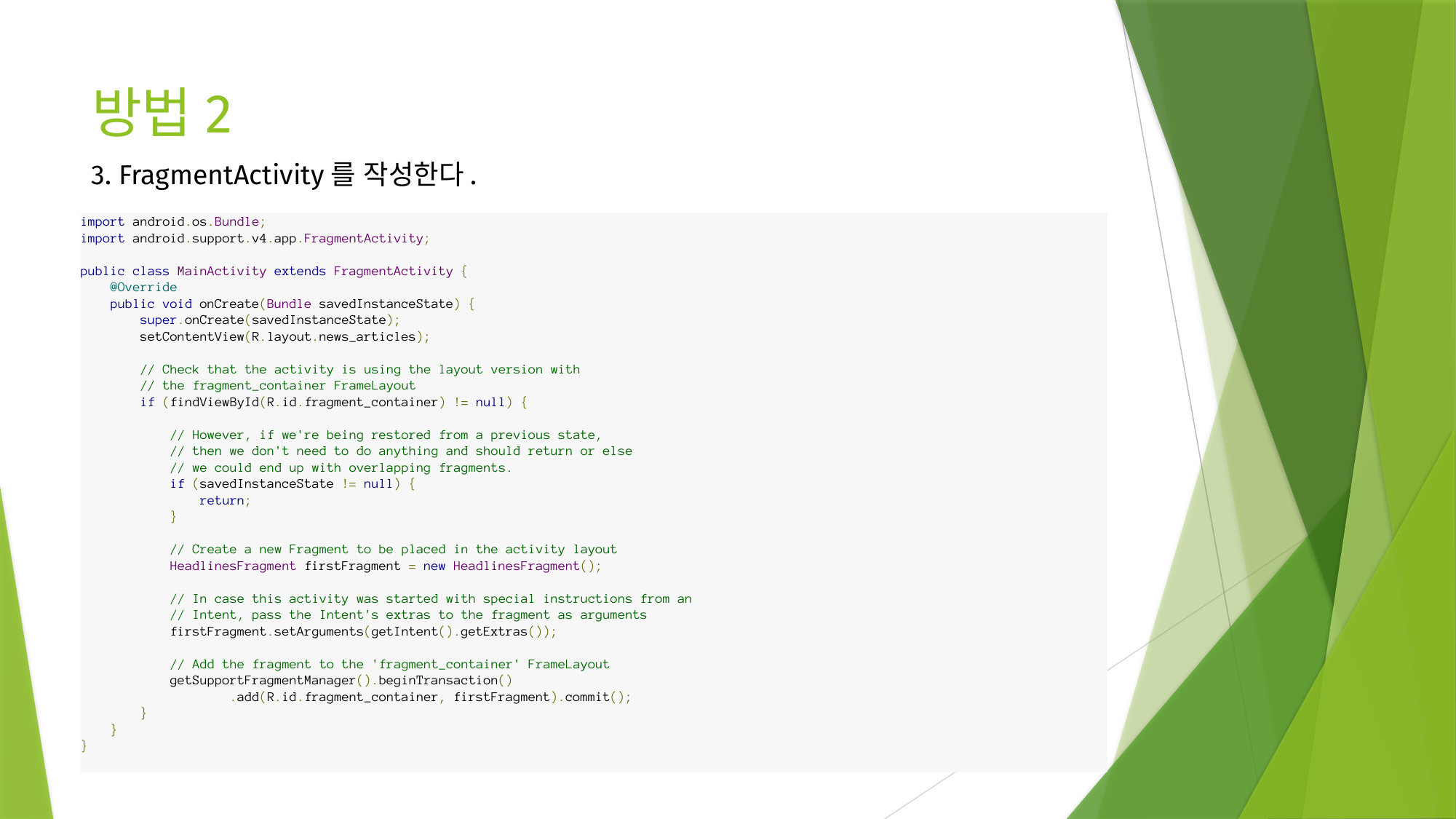

# 방법2
3. FragmentActivity를 작성한다.
import android.os.Bundle;
import android.support.v4.app.FragmentActivity;
public class MainActivity extends FragmentActivity {
    @Override
    public void onCreate(Bundle savedInstanceState) {
        super.onCreate(savedInstanceState);
        setContentView(R.layout.news_articles);
        // Check that the activity is using the layout version with
        // the fragment_container FrameLayout
        if (findViewById(R.id.fragment_container) != null) {
            // However, if we're being restored from a previous state,
            // then we don't need to do anything and should return or else
            // we could end up with overlapping fragments.
            if (savedInstanceState != null) {
                return;
            }
            // Create a new Fragment to be placed in the activity layout
            HeadlinesFragment firstFragment = new HeadlinesFragment();
            // In case this activity was started with special instructions from an
            // Intent, pass the Intent's extras to the fragment as arguments
            firstFragment.setArguments(getIntent().getExtras());
            // Add the fragment to the 'fragment_container' FrameLayout
            getSupportFragmentManager().beginTransaction()
                    .add(R.id.fragment_container, firstFragment).commit();
        }
    }
}